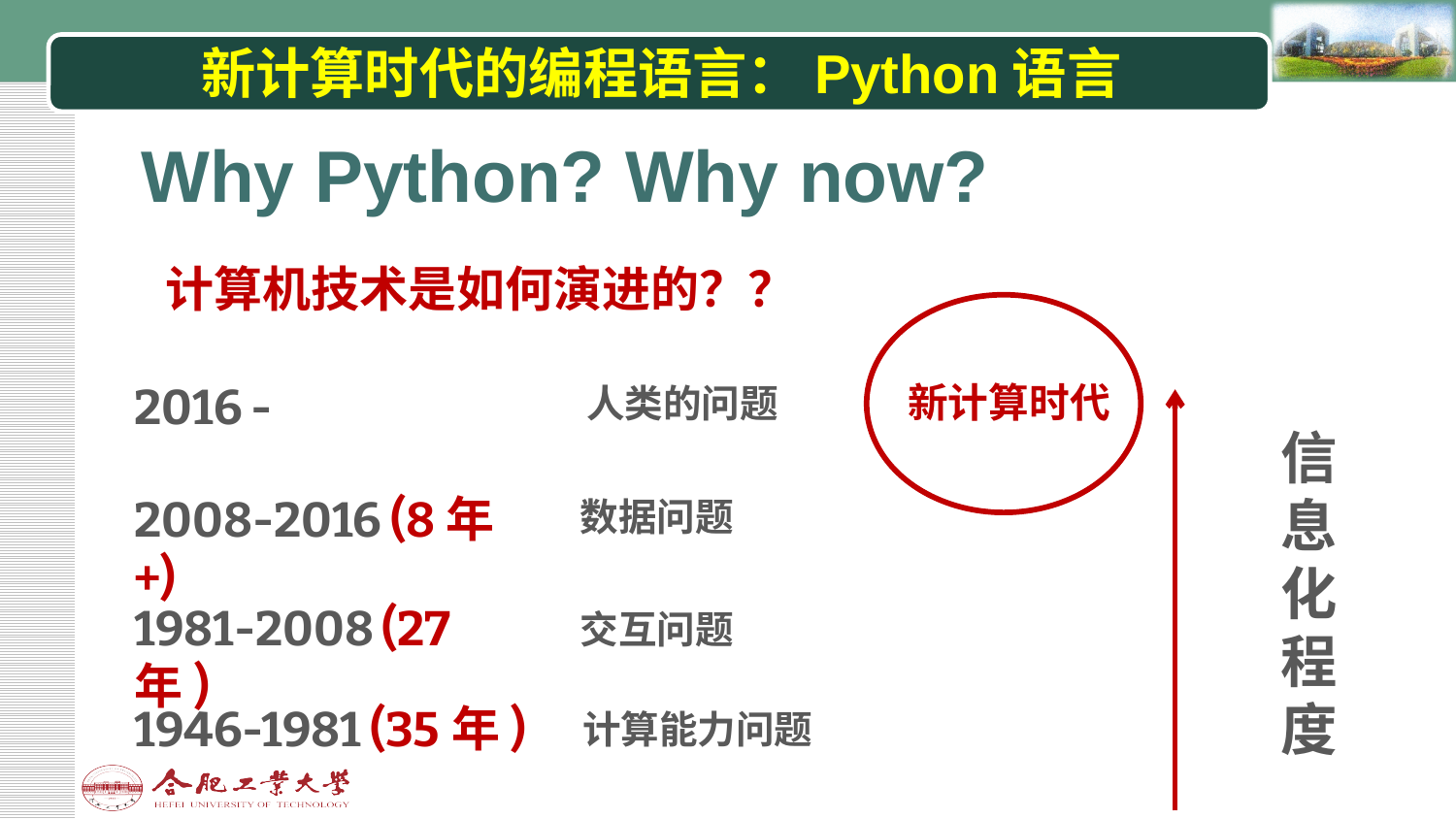

# 新计算时代的编程语言：Python语言
Why Python? Why now?
计算机技术是如何演进的？？

2016 -
新计算时代
人类的问题
信息化程度
2008-2016 (8年+)
数据问题
1981-2008 (27年)
交互问题
1946-1981 (35年)
计算能力问题